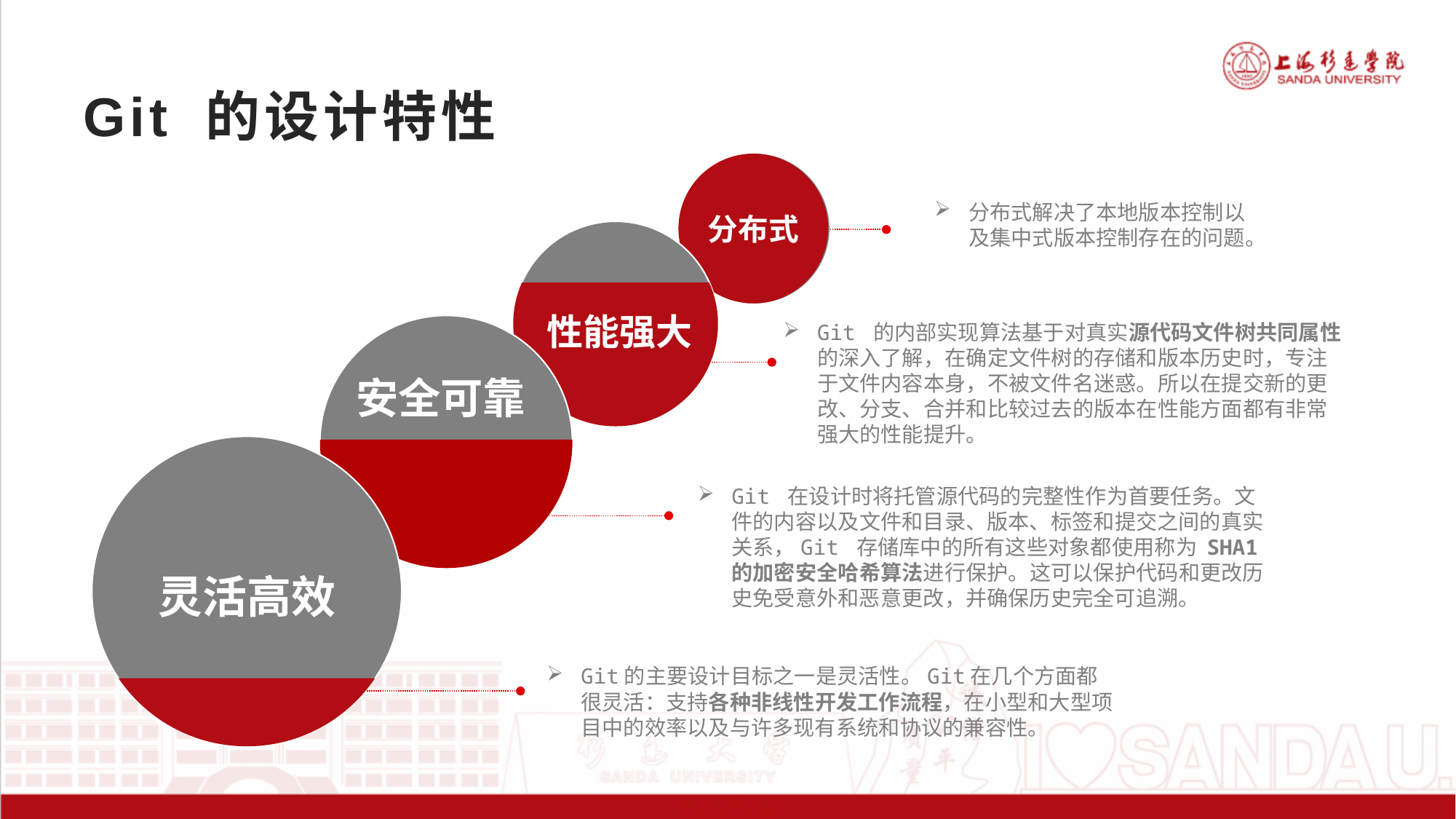

# Git 的设计特性

分布式解决了本地版本控制以及集中式版本控制存在的问题。
分布式

性能强大
Git 的内部实现算法基于对真实源代码文件树共同属性的深入了解，在确定文件树的存储和版本历史时，专注于文件内容本身，不被文件名迷惑。所以在提交新的更改、分支、合并和比较过去的版本在性能方面都有非常强大的性能提升。

安全可靠

Git 在设计时将托管源代码的完整性作为首要任务。文件的内容以及文件和目录、版本、标签和提交之间的真实关系，Git 存储库中的所有这些对象都使用称为 SHA1 的加密安全哈希算法进行保护。这可以保护代码和更改历史免受意外和恶意更改，并确保历史完全可追溯。
灵活高效
Git的主要设计目标之一是灵活性。Git在几个方面都很灵活：支持各种非线性开发工作流程，在小型和大型项目中的效率以及与许多现有系统和协议的兼容性。